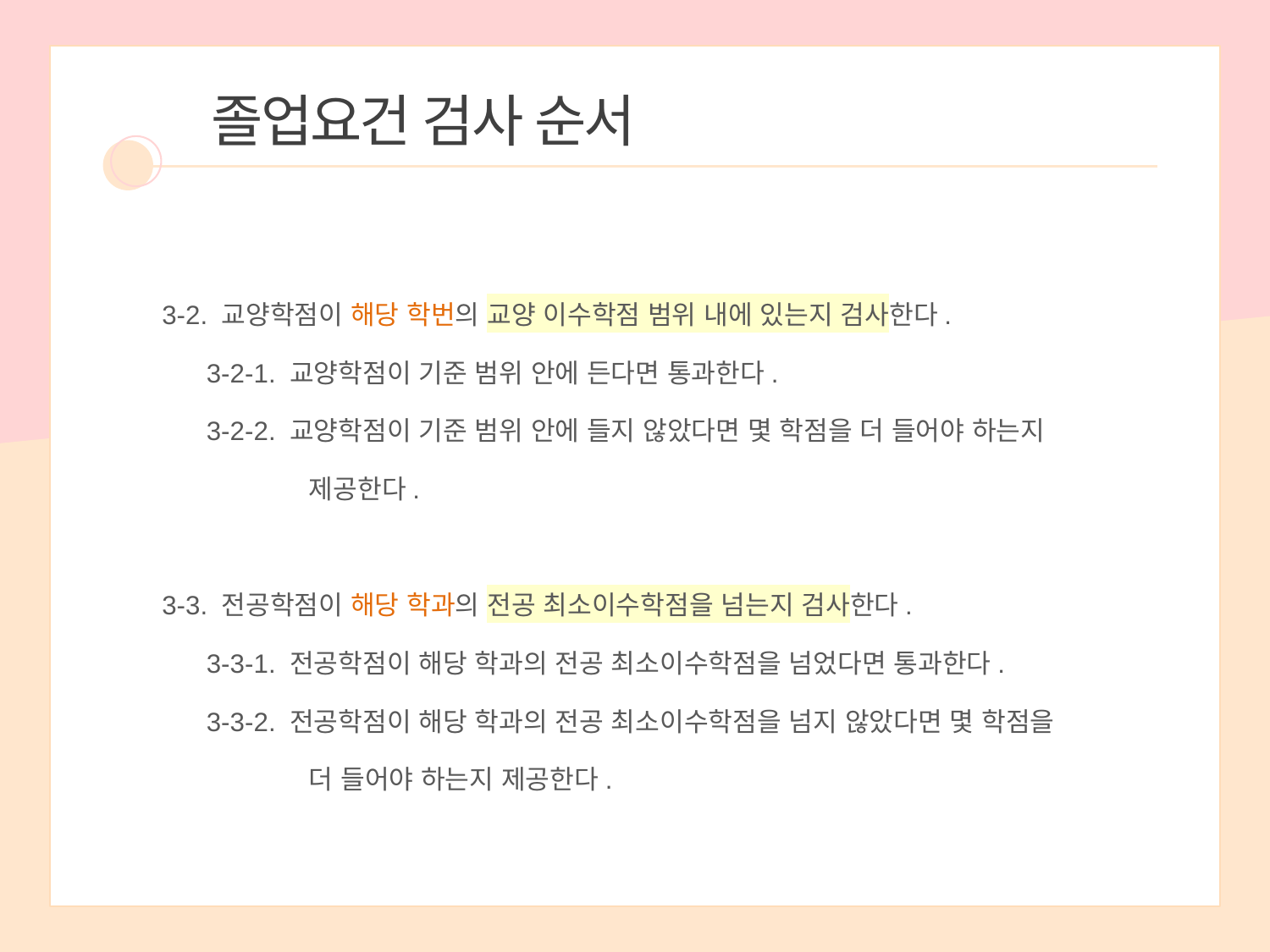

졸업요건 검사 순서
      3-2. 교양학점이 해당 학번의 교양 이수학점 범위 내에 있는지 검사한다.
            3-2-1. 교양학점이 기준 범위 안에 든다면 통과한다.
            3-2-2. 교양학점이 기준 범위 안에 들지 않았다면 몇 학점을 더 들어야 하는지
                         제공한다.

      3-3. 전공학점이 해당 학과의 전공 최소이수학점을 넘는지 검사한다.
            3-3-1. 전공학점이 해당 학과의 전공 최소이수학점을 넘었다면 통과한다.
            3-3-2. 전공학점이 해당 학과의 전공 최소이수학점을 넘지 않았다면 몇 학점을
                         더 들어야 하는지 제공한다.